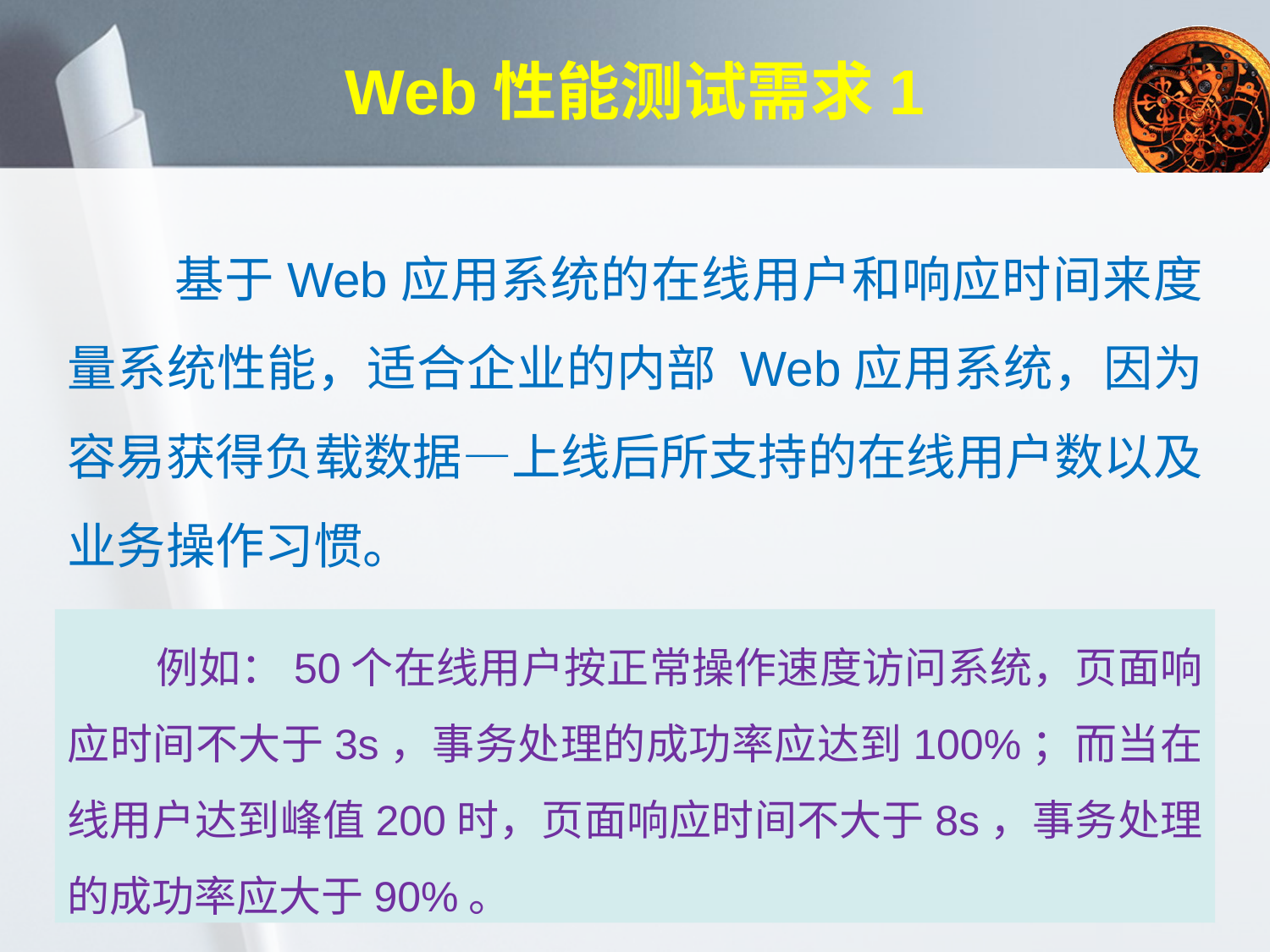

# Web性能测试需求1
        基于Web应用系统的在线用户和响应时间来度量系统性能，适合企业的内部 Web应用系统，因为容易获得负载数据—上线后所支持的在线用户数以及业务操作习惯。
        例如：50个在线用户按正常操作速度访问系统，页面响应时间不大于3s，事务处理的成功率应达到100%；而当在线用户达到峰值200时，页面响应时间不大于8s，事务处理的成功率应大于90%。